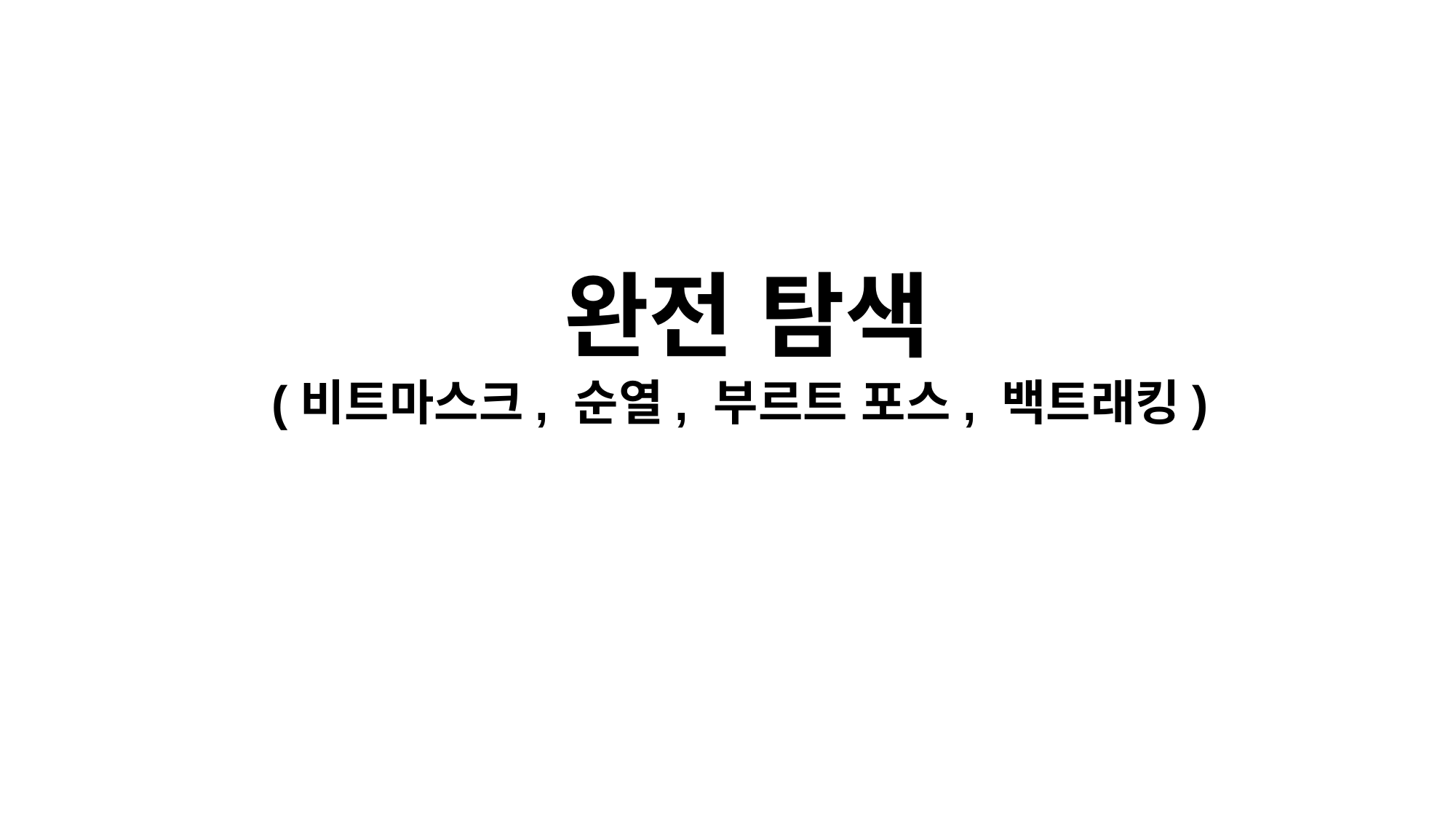

완전 탐색
(비트마스크, 순열, 부르트 포스, 백트래킹)